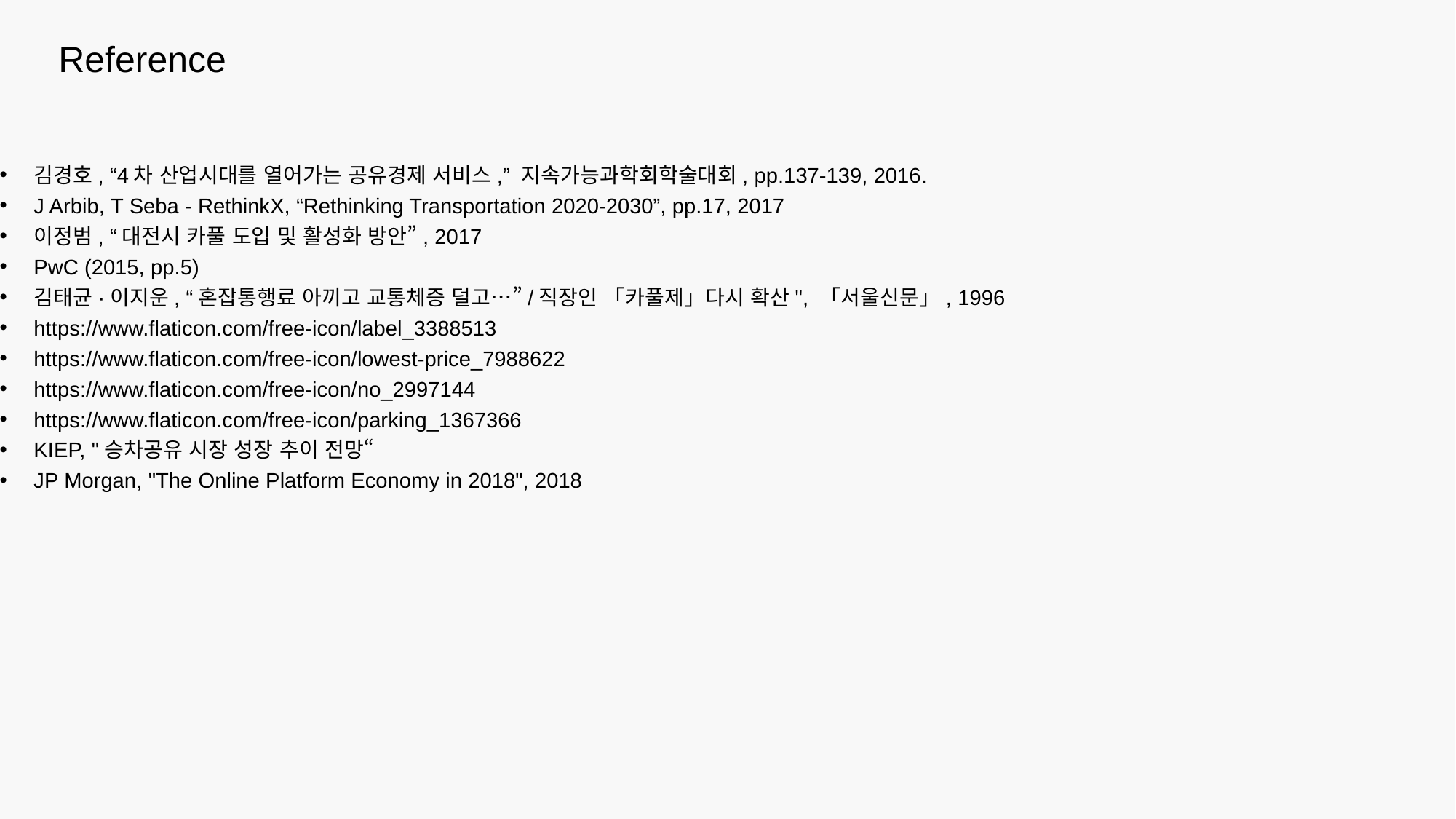

Reference
김경호, “4차 산업시대를 열어가는 공유경제 서비스,” 지속가능과학회학술대회, pp.137-139, 2016.
J Arbib, T Seba - RethinkX, “Rethinking Transportation 2020-2030”, pp.17, 2017
이정범, “대전시 카풀 도입 및 활성화 방안”, 2017
PwC (2015, pp.5)
김태균·이지운, “혼잡통행료 아끼고 교통체증 덜고…”/직장인 「카풀제」다시 확산", 「서울신문」, 1996
https://www.flaticon.com/free-icon/label_3388513
https://www.flaticon.com/free-icon/lowest-price_7988622
https://www.flaticon.com/free-icon/no_2997144
https://www.flaticon.com/free-icon/parking_1367366
KIEP, "승차공유 시장 성장 추이 전망“
JP Morgan, "The Online Platform Economy in 2018", 2018